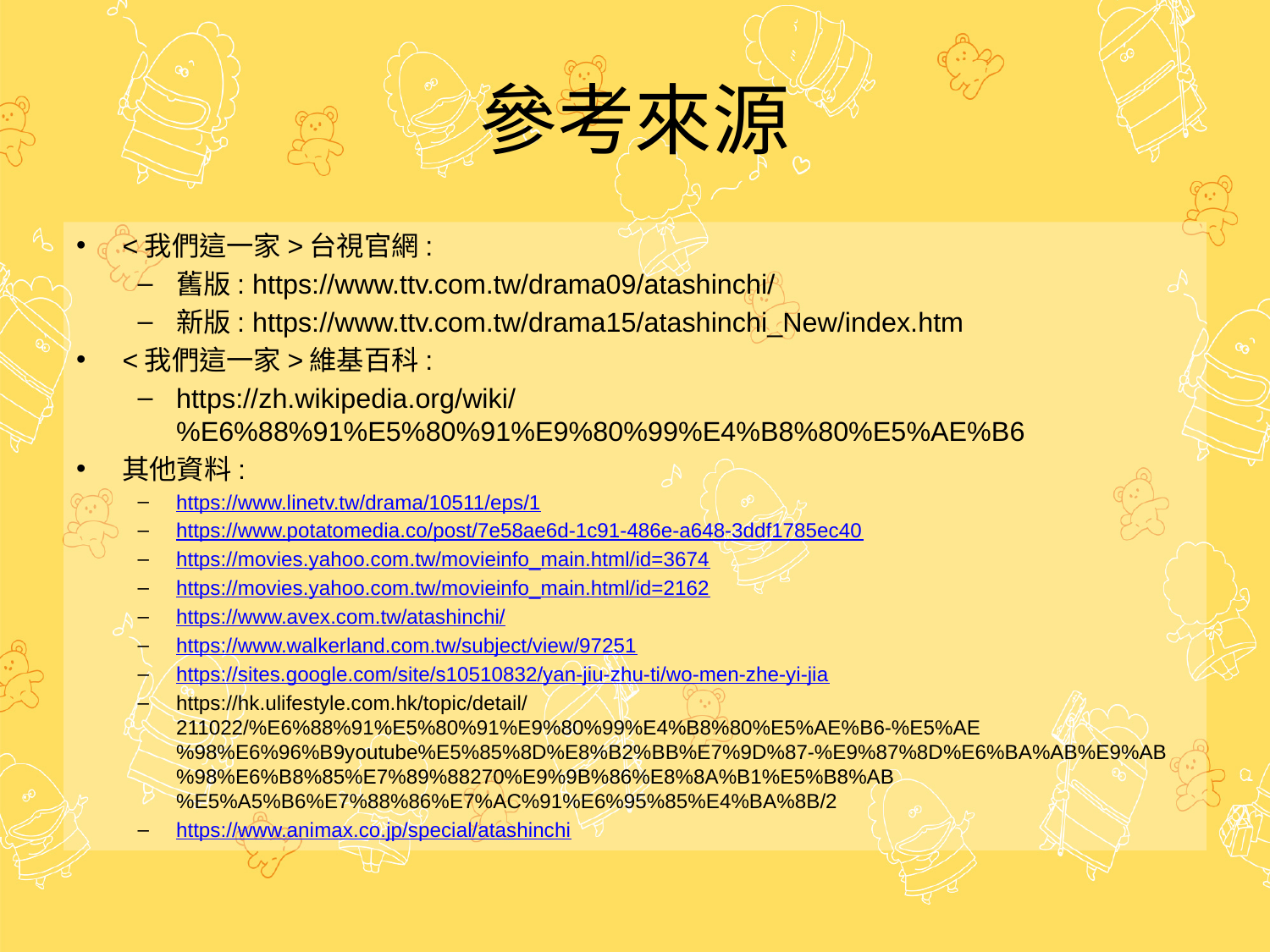

# 參考來源
<我們這一家>台視官網:
舊版: https://www.ttv.com.tw/drama09/atashinchi/
新版: https://www.ttv.com.tw/drama15/atashinchi_New/index.htm
<我們這一家>維基百科:
https://zh.wikipedia.org/wiki/%E6%88%91%E5%80%91%E9%80%99%E4%B8%80%E5%AE%B6
其他資料:
https://www.linetv.tw/drama/10511/eps/1
https://www.potatomedia.co/post/7e58ae6d-1c91-486e-a648-3ddf1785ec40
https://movies.yahoo.com.tw/movieinfo_main.html/id=3674
https://movies.yahoo.com.tw/movieinfo_main.html/id=2162
https://www.avex.com.tw/atashinchi/
https://www.walkerland.com.tw/subject/view/97251
https://sites.google.com/site/s10510832/yan-jiu-zhu-ti/wo-men-zhe-yi-jia
https://hk.ulifestyle.com.hk/topic/detail/211022/%E6%88%91%E5%80%91%E9%80%99%E4%B8%80%E5%AE%B6-%E5%AE%98%E6%96%B9youtube%E5%85%8D%E8%B2%BB%E7%9D%87-%E9%87%8D%E6%BA%AB%E9%AB%98%E6%B8%85%E7%89%88270%E9%9B%86%E8%8A%B1%E5%B8%AB%E5%A5%B6%E7%88%86%E7%AC%91%E6%95%85%E4%BA%8B/2
https://www.animax.co.jp/special/atashinchi